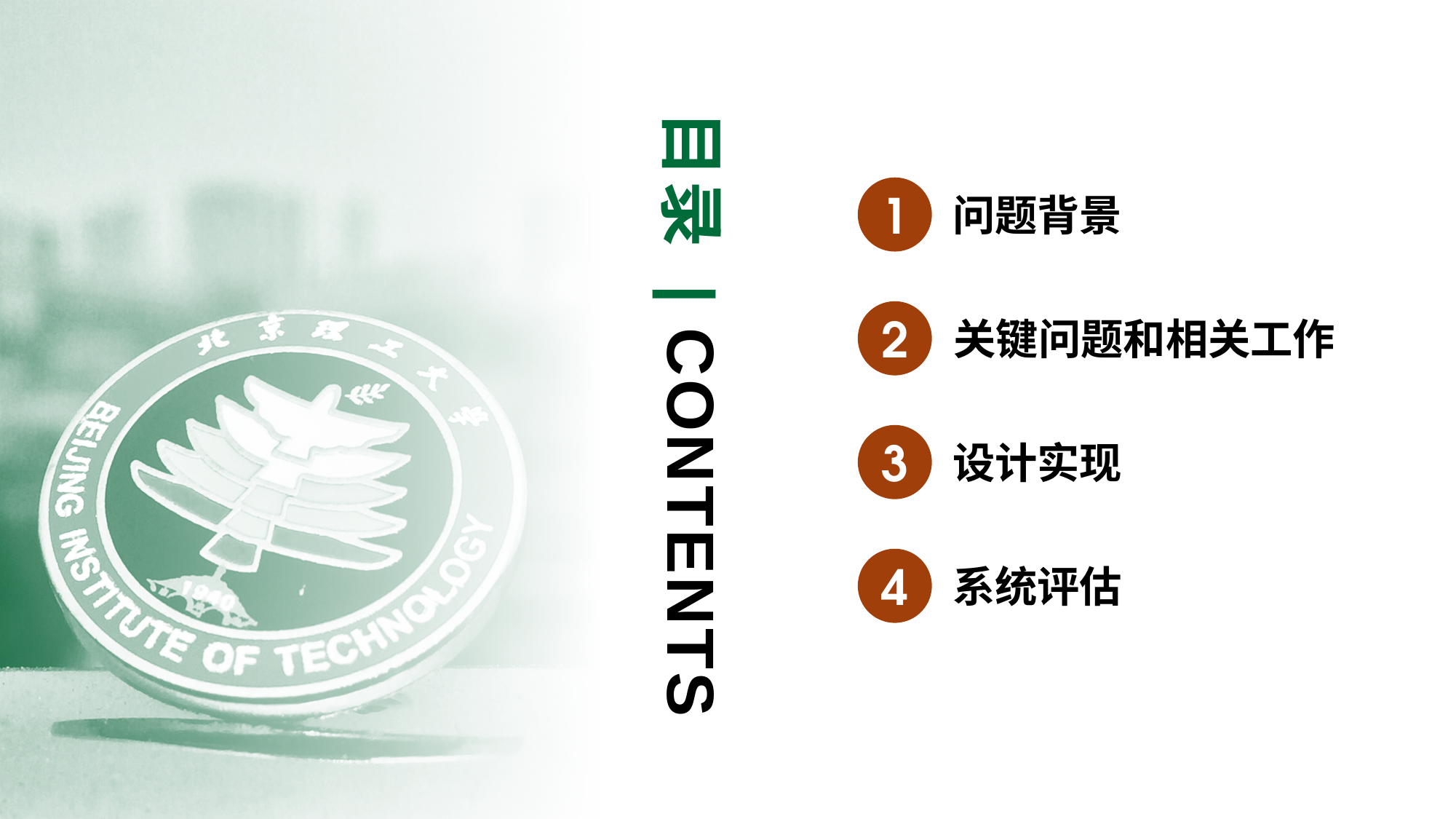

目录 | CONTENTS
1
问题背景
2
关键问题和相关工作
3
设计实现
4
系统评估